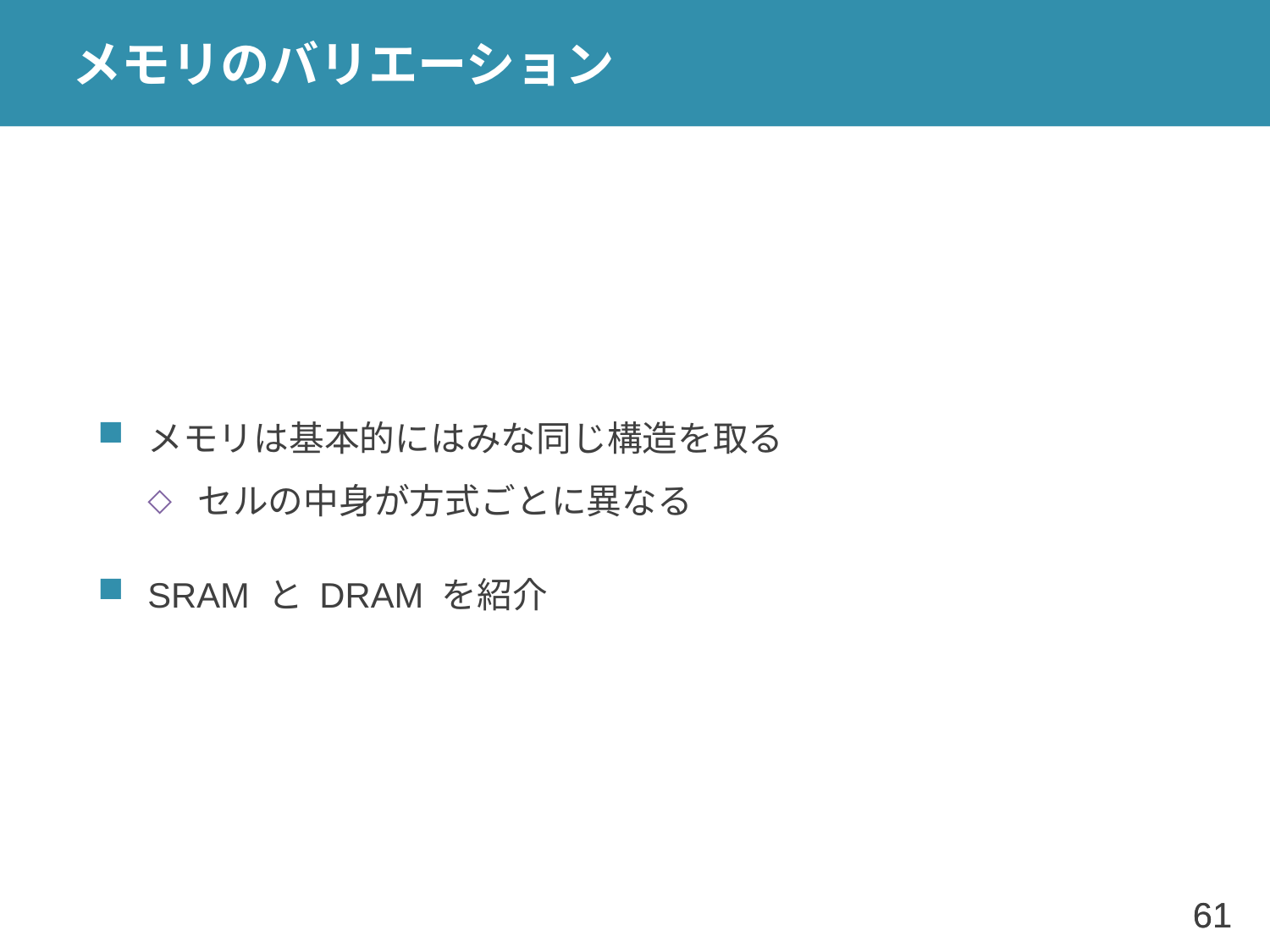

# メモリのバリエーション
メモリは基本的にはみな同じ構造を取る
セルの中身が方式ごとに異なる
SRAM と DRAM を紹介